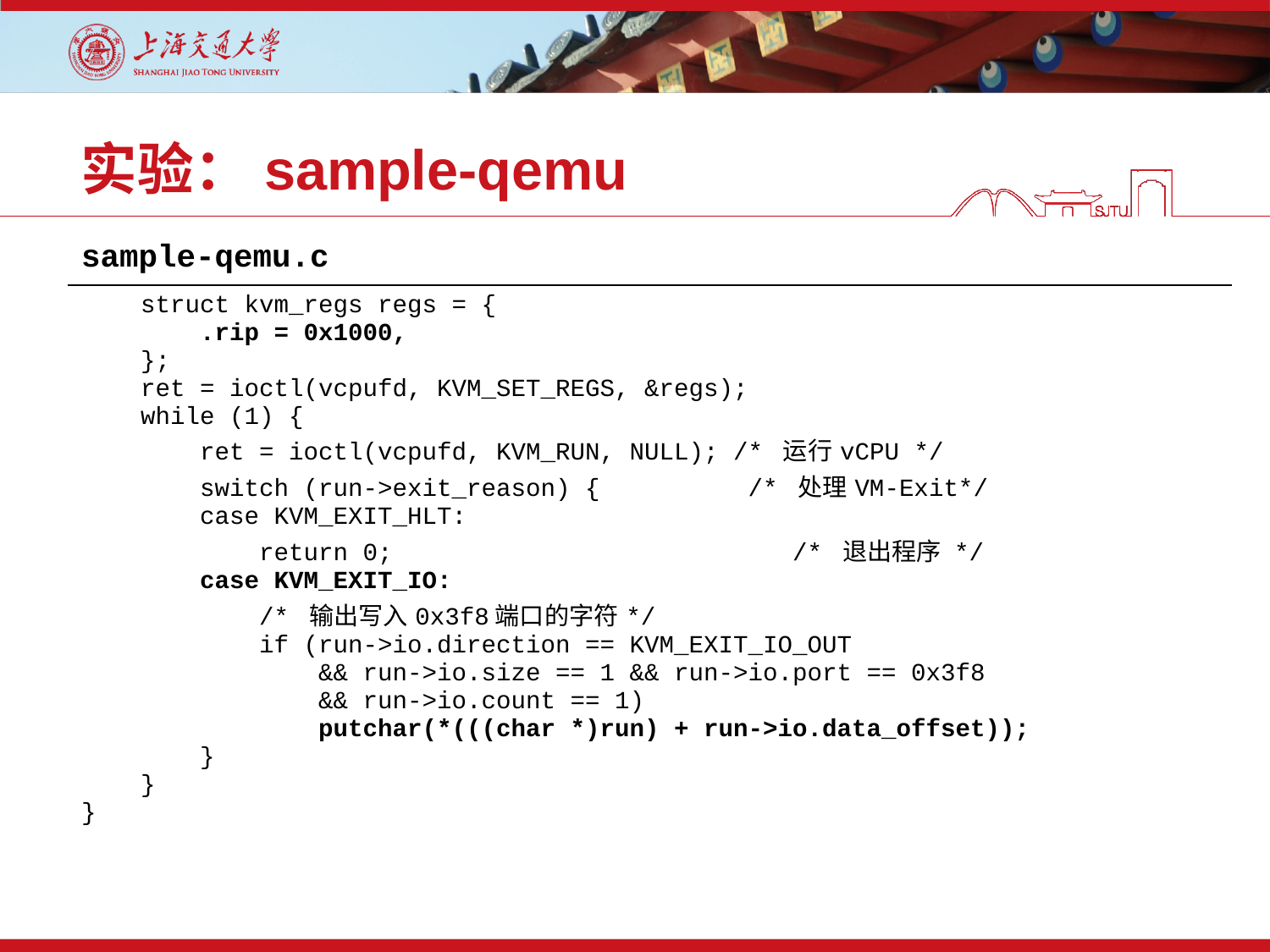

# 实验：sample-qemu
| sample-qemu.c |
| --- |
| struct kvm\_regs regs = { .rip = 0x1000, }; ret = ioctl(vcpufd, KVM\_SET\_REGS, &regs); while (1) { ret = ioctl(vcpufd, KVM\_RUN, NULL); /\* 运行vCPU \*/ switch (run->exit\_reason) { /\* 处理VM-Exit\*/ case KVM\_EXIT\_HLT: return 0; /\* 退出程序 \*/ case KVM\_EXIT\_IO: /\* 输出写入0x3f8端口的字符\*/ if (run->io.direction == KVM\_EXIT\_IO\_OUT && run->io.size == 1 && run->io.port == 0x3f8 && run->io.count == 1) putchar(\*(((char \*)run) + run->io.data\_offset)); } } } |